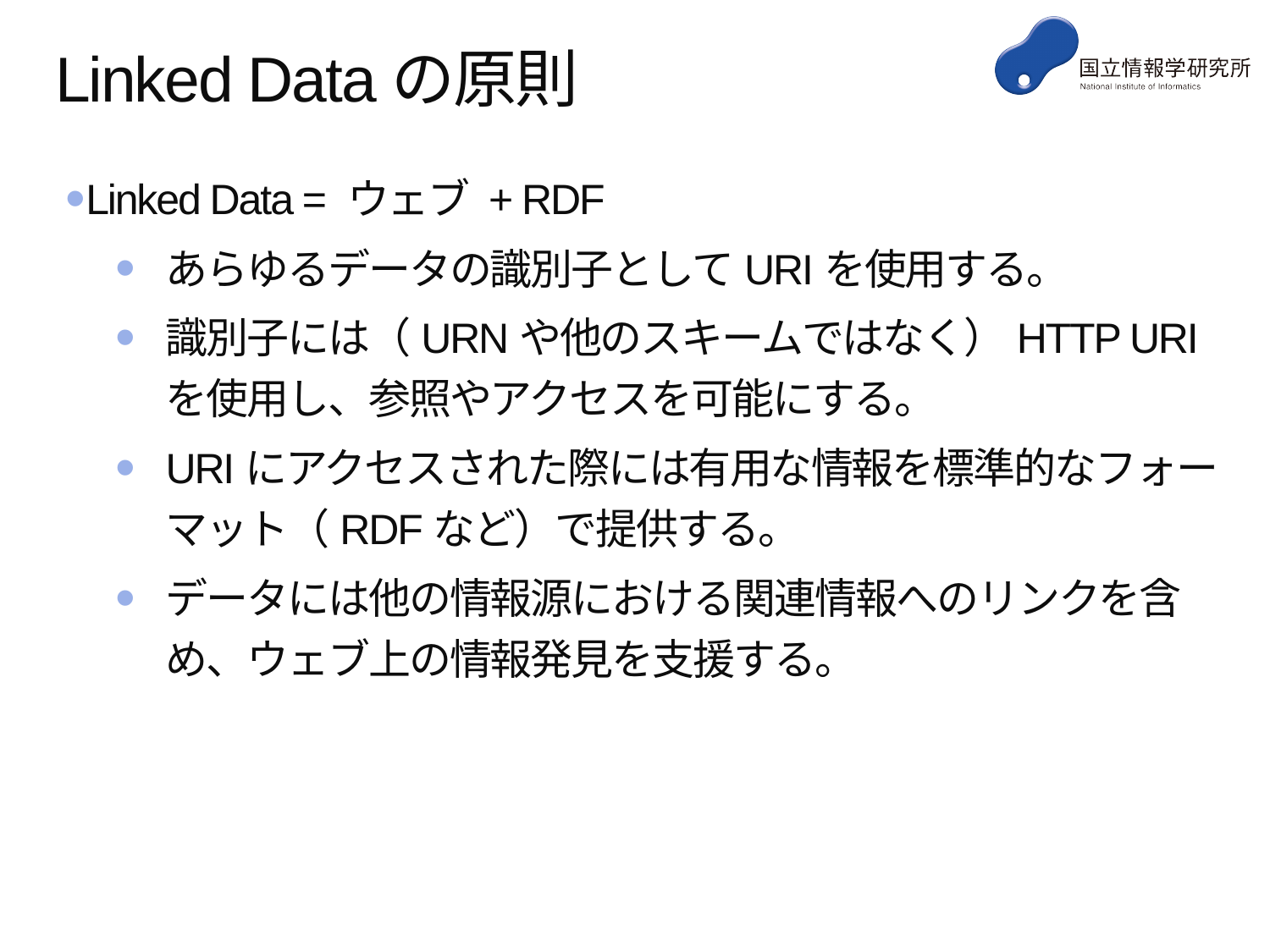

# Linked Dataの原則
Linked Data = ウェブ + RDF
あらゆるデータの識別子としてURIを使用する。
識別子には（URNや他のスキームではなく）HTTP URIを使用し、参照やアクセスを可能にする。
URIにアクセスされた際には有用な情報を標準的なフォーマット（RDFなど）で提供する。
データには他の情報源における関連情報へのリンクを含め、ウェブ上の情報発見を支援する。